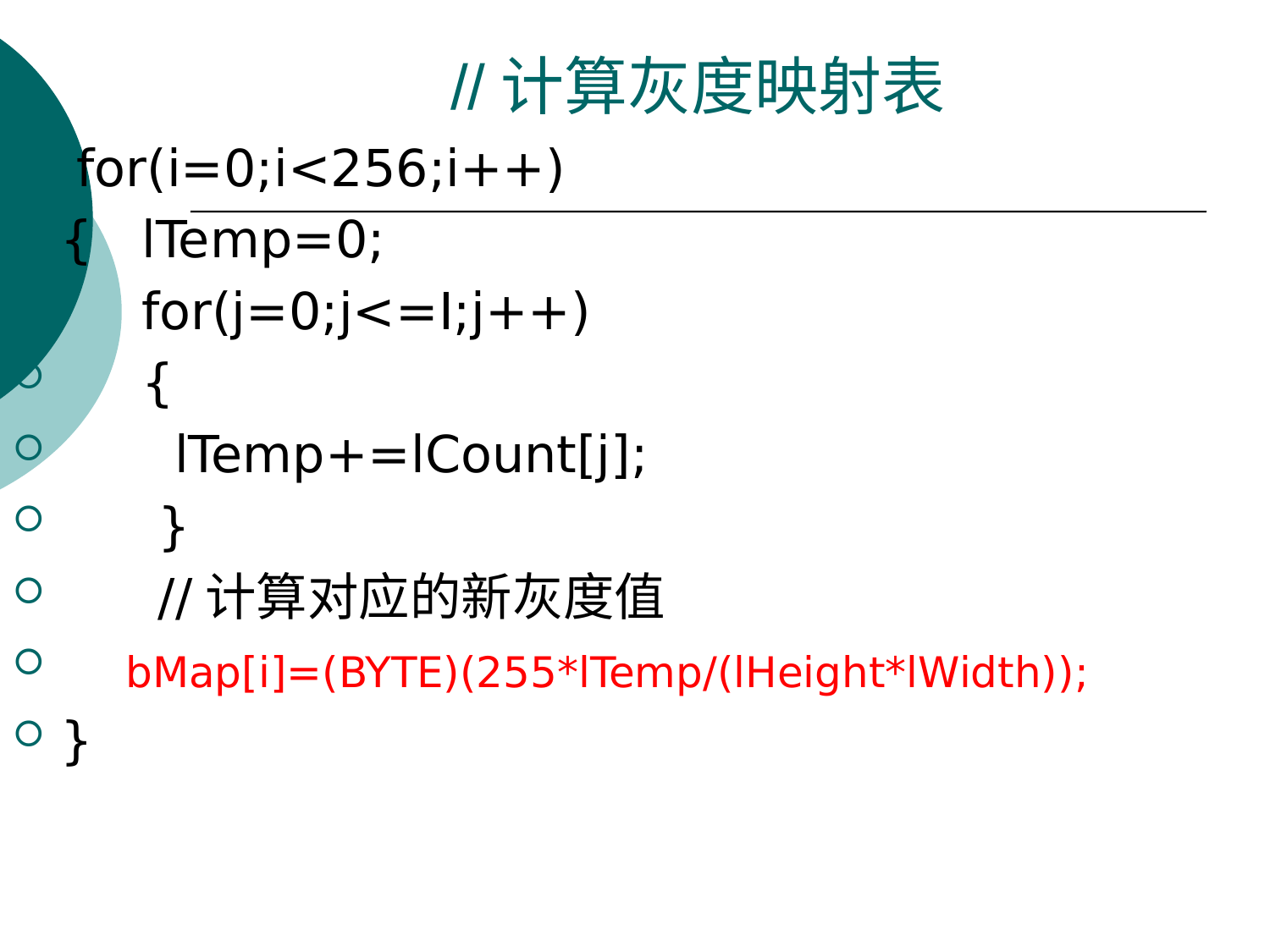

# //计算灰度映射表
 for(i=0;i<256;i++)
{   lTemp=0;
     for(j=0;j<=I;j++)
     {
       lTemp+=lCount[j];
      }
      //计算对应的新灰度值
    bMap[i]=(BYTE)(255*lTemp/(lHeight*lWidth));
}
64